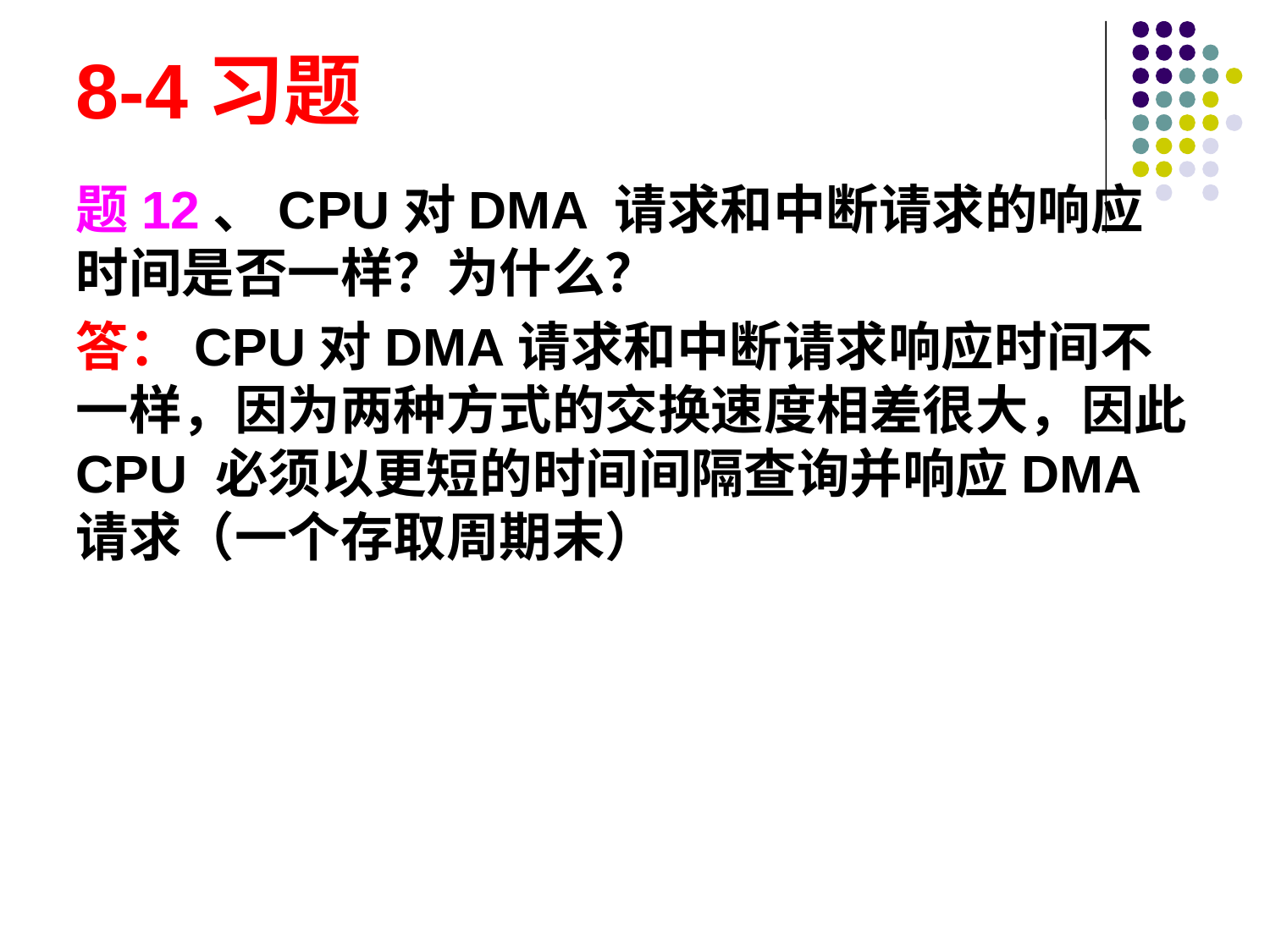

# 8-4习题
题12、CPU对DMA 请求和中断请求的响应时间是否一样？为什么？
答：CPU对DMA请求和中断请求响应时间不一样，因为两种方式的交换速度相差很大，因此CPU 必须以更短的时间间隔查询并响应DMA请求（一个存取周期末）